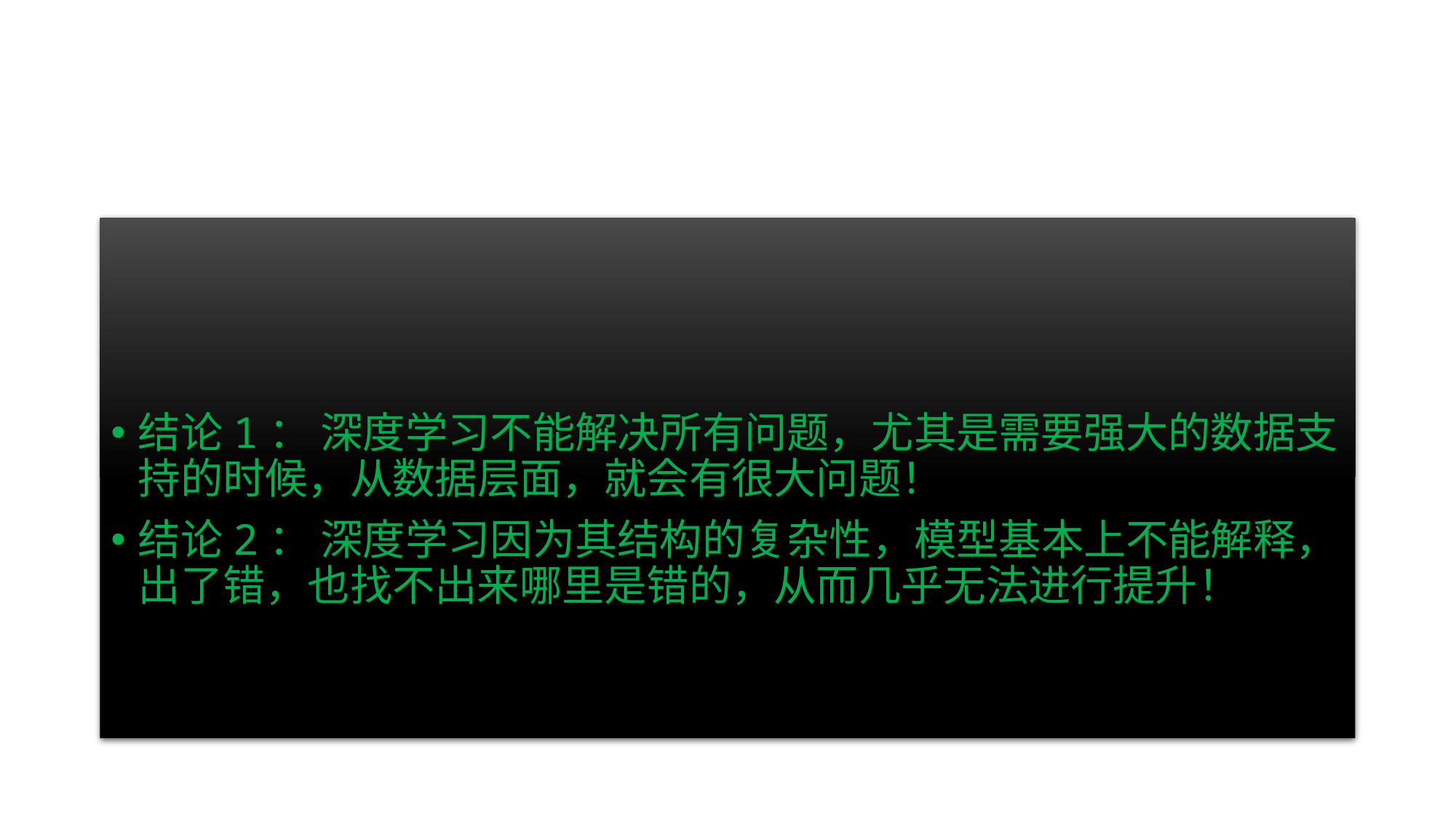

#

结论1： 深度学习不能解决所有问题，尤其是需要强大的数据支持的时候，从数据层面，就会有很大问题！
结论2： 深度学习因为其结构的复杂性，模型基本上不能解释，出了错，也找不出来哪里是错的，从而几乎无法进行提升！